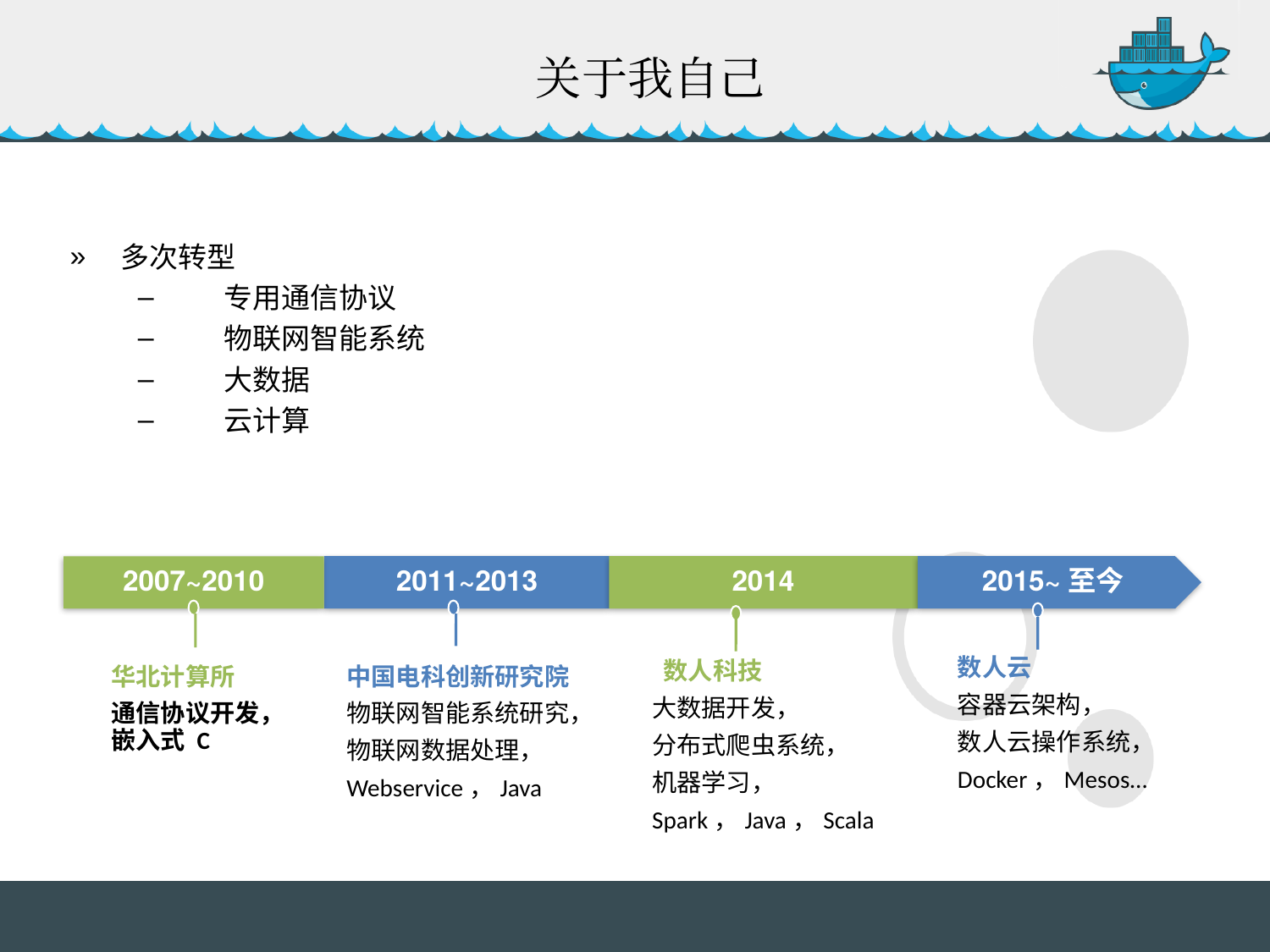

# 关于我自己
多次转型
专用通信协议
物联网智能系统
大数据
云计算
2011~2013
2014
2015~至今
2007~2010

数人云
容器云架构，
数人云操作系统，
Docker，Mesos…
 数人科技
大数据开发，
分布式爬虫系统，
机器学习，
Spark，Java，Scala
华北计算所
通信协议开发，嵌入式 C
中国电科创新研究院
物联网智能系统研究，
物联网数据处理，
Webservice，Java